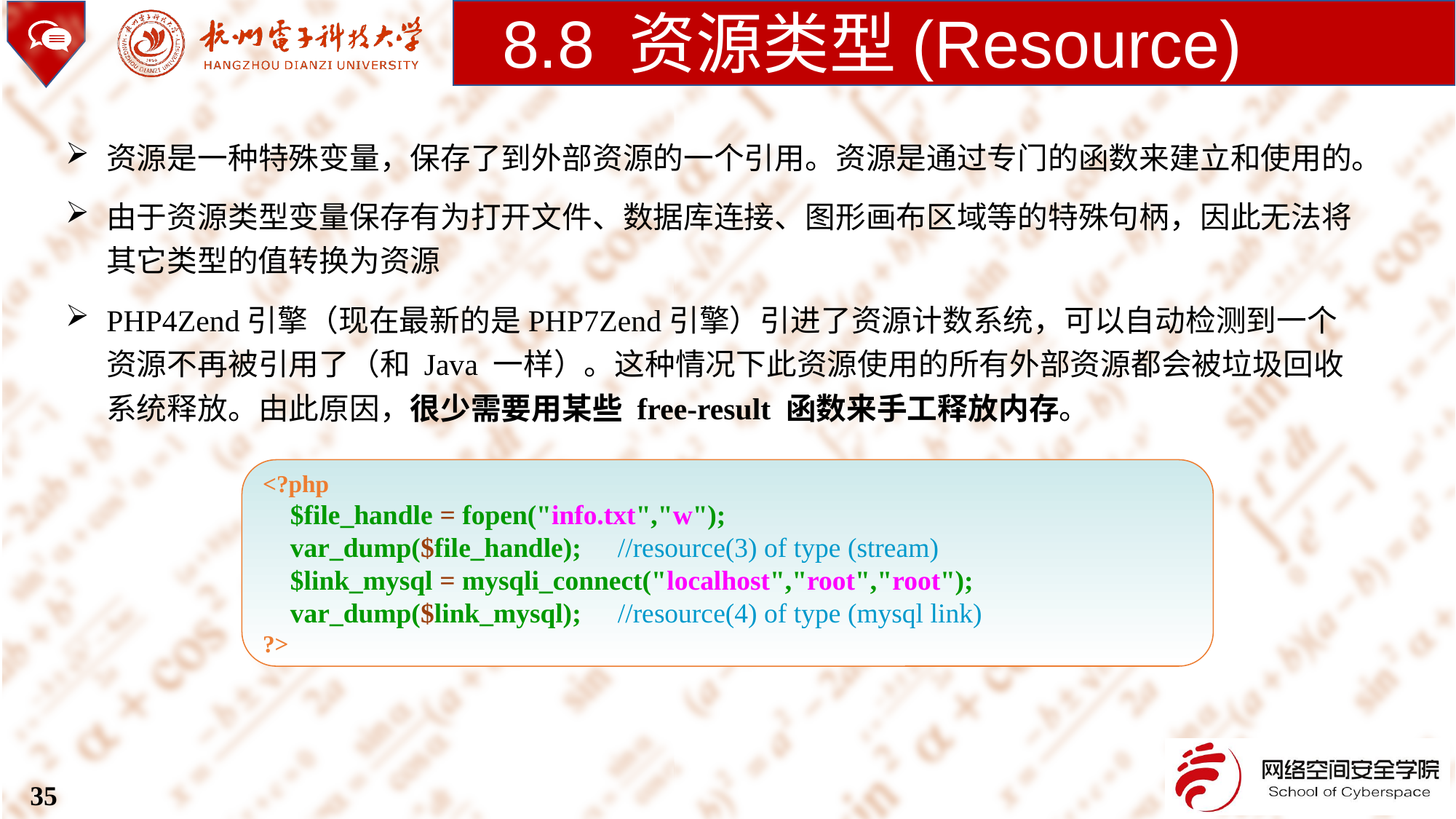

8.8 资源类型(Resource)
资源是一种特殊变量，保存了到外部资源的一个引用。资源是通过专门的函数来建立和使用的。
由于资源类型变量保存有为打开文件、数据库连接、图形画布区域等的特殊句柄，因此无法将其它类型的值转换为资源
PHP4Zend引擎（现在最新的是PHP7Zend引擎）引进了资源计数系统，可以自动检测到一个资源不再被引用了（和 Java 一样）。这种情况下此资源使用的所有外部资源都会被垃圾回收系统释放。由此原因，很少需要用某些 free-result 函数来手工释放内存。
<?php
    $file_handle = fopen("info.txt","w");
    var_dump($file_handle);	    //resource(3) of type (stream)
    $link_mysql = mysqli_connect("localhost","root","root");
    var_dump($link_mysql);	    //resource(4) of type (mysql link)
?>
35